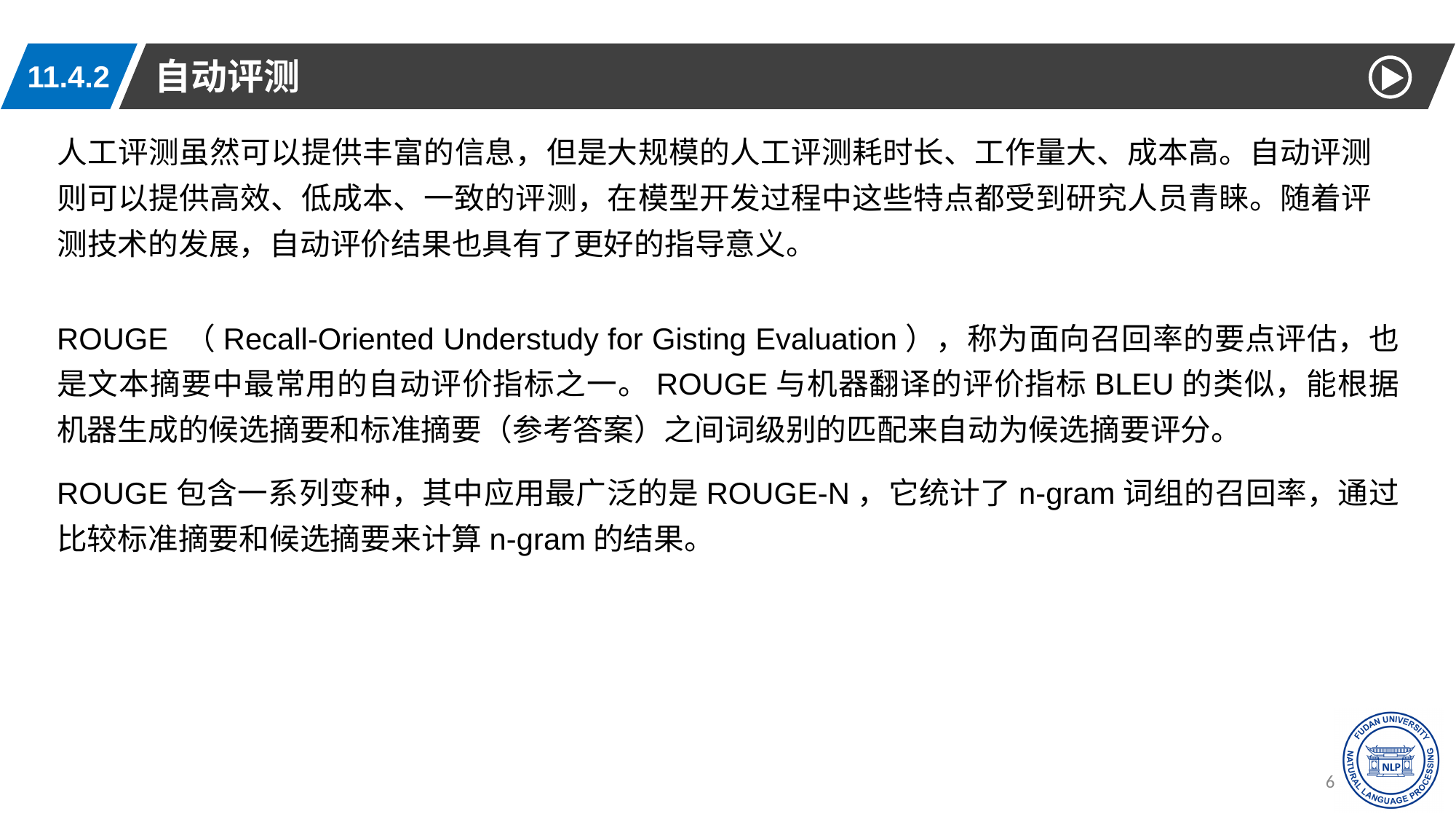

自动评测
11.4.2

人工评测虽然可以提供丰富的信息，但是大规模的人工评测耗时长、工作量大、成本高。自动评测则可以提供高效、低成本、一致的评测，在模型开发过程中这些特点都受到研究人员青睐。随着评测技术的发展，自动评价结果也具有了更好的指导意义。
ROUGE （Recall-Oriented Understudy for Gisting Evaluation），称为面向召回率的要点评估，也是文本摘要中最常用的自动评价指标之一。ROUGE与机器翻译的评价指标BLEU的类似，能根据机器生成的候选摘要和标准摘要（参考答案）之间词级别的匹配来自动为候选摘要评分。
ROUGE包含一系列变种，其中应用最广泛的是ROUGE-N，它统计了n-gram词组的召回率，通过比较标准摘要和候选摘要来计算n-gram的结果。
61